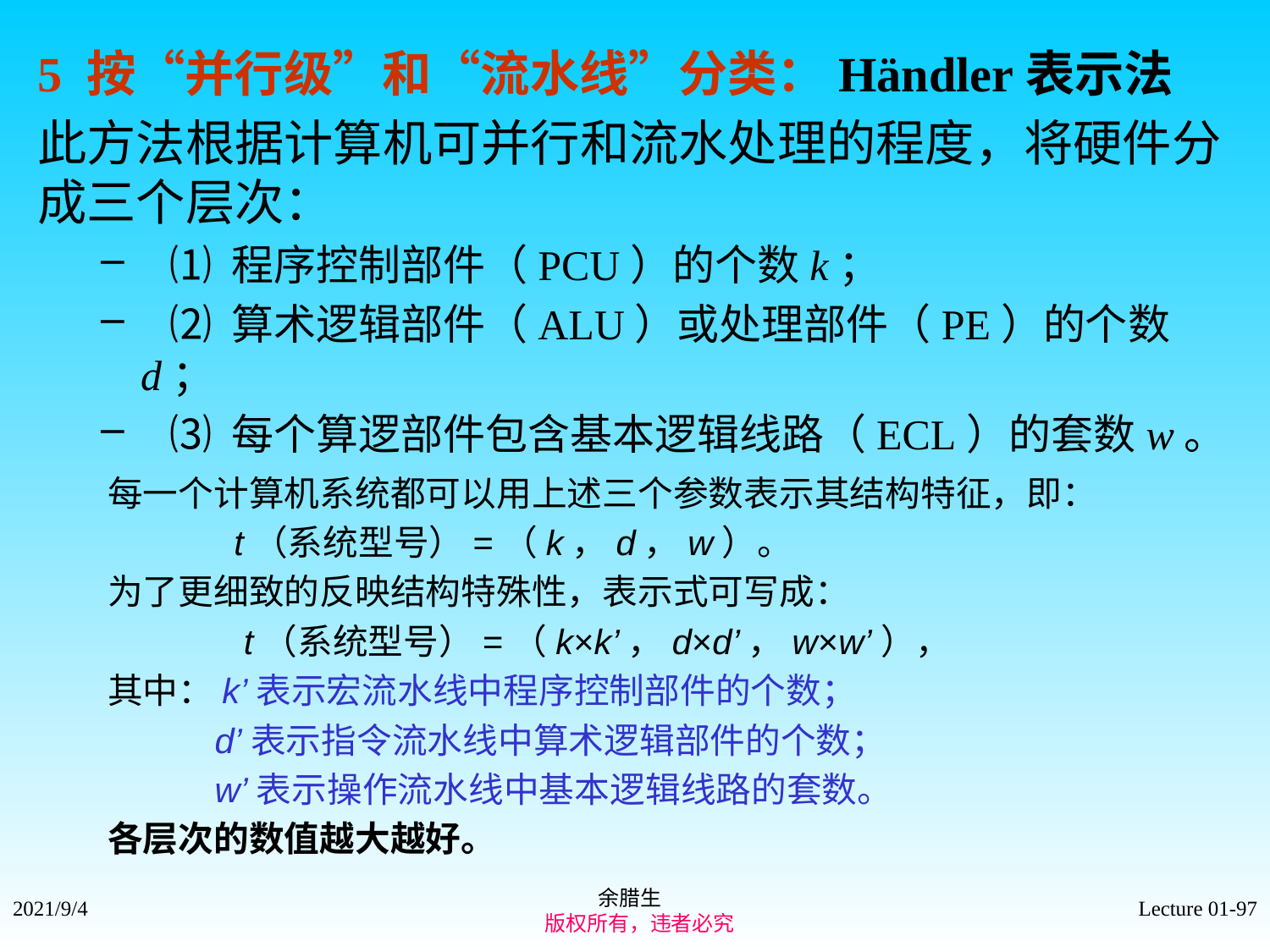

5 按“并行级”和“流水线”分类：Händler表示法
此方法根据计算机可并行和流水处理的程度，将硬件分成三个层次：
   ⑴ 程序控制部件（PCU）的个数k；
   ⑵ 算术逻辑部件（ALU）或处理部件（PE）的个数d；
   ⑶ 每个算逻部件包含基本逻辑线路（ECL）的套数w。
每一个计算机系统都可以用上述三个参数表示其结构特征，即：
             t（系统型号）=（k，d，w）。
为了更细致的反映结构特殊性，表示式可写成：
              t（系统型号）=（k×k’，d×d’，w×w’），
其中：k’表示宏流水线中程序控制部件的个数；
           d’表示指令流水线中算术逻辑部件的个数；
           w’表示操作流水线中基本逻辑线路的套数。
各层次的数值越大越好。
余腊生
 版权所有，违者必究
2021/9/4
Lecture 01-97